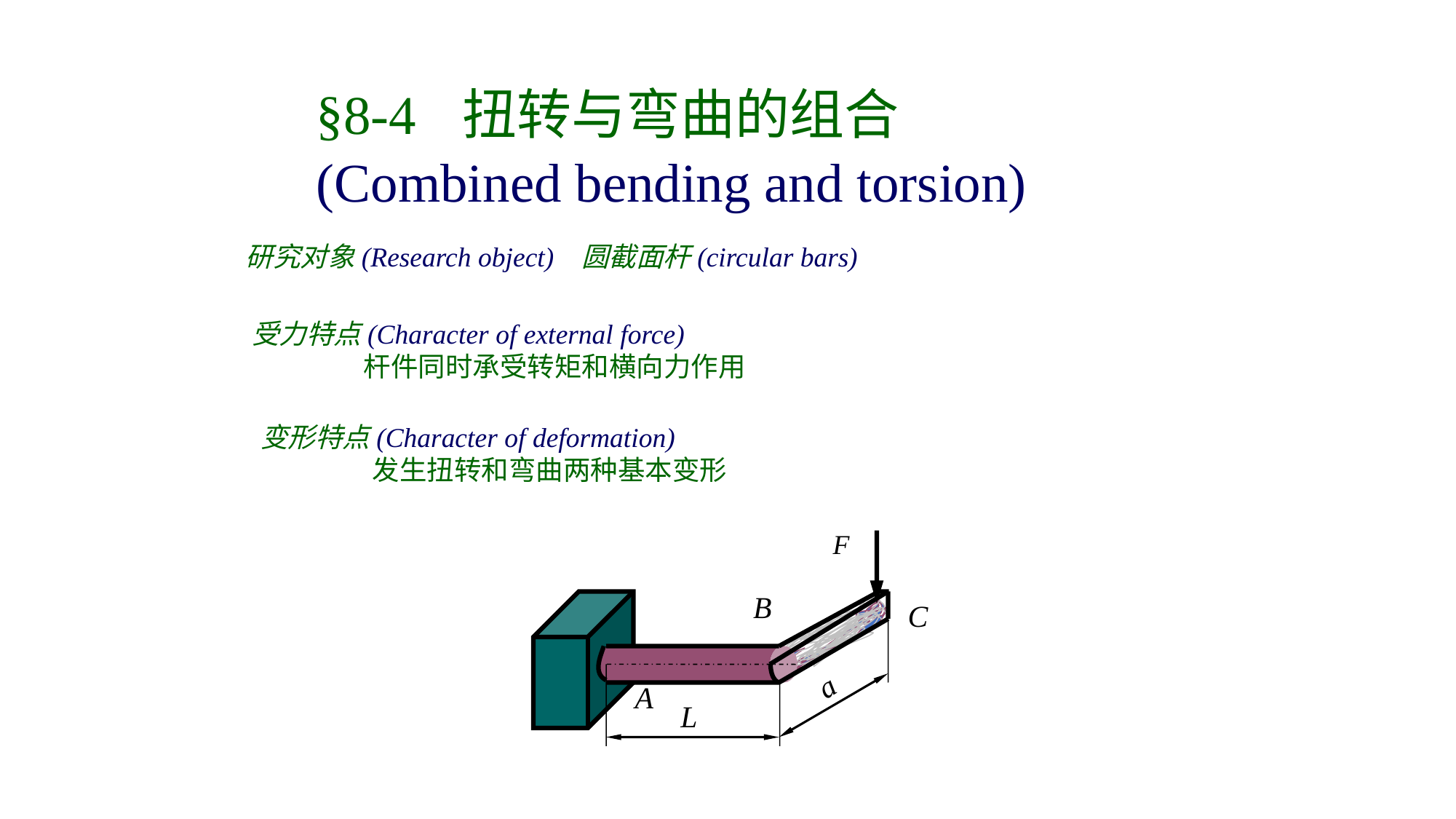

§8-4 扭转与弯曲的组合
(Combined bending and torsion)
研究对象(Research object)   圆截面杆(circular bars)
受力特点(Character of external force)
                 杆件同时承受转矩和横向力作用
变形特点(Character of deformation)
                 发生扭转和弯曲两种基本变形
F

B

a

L

C
A